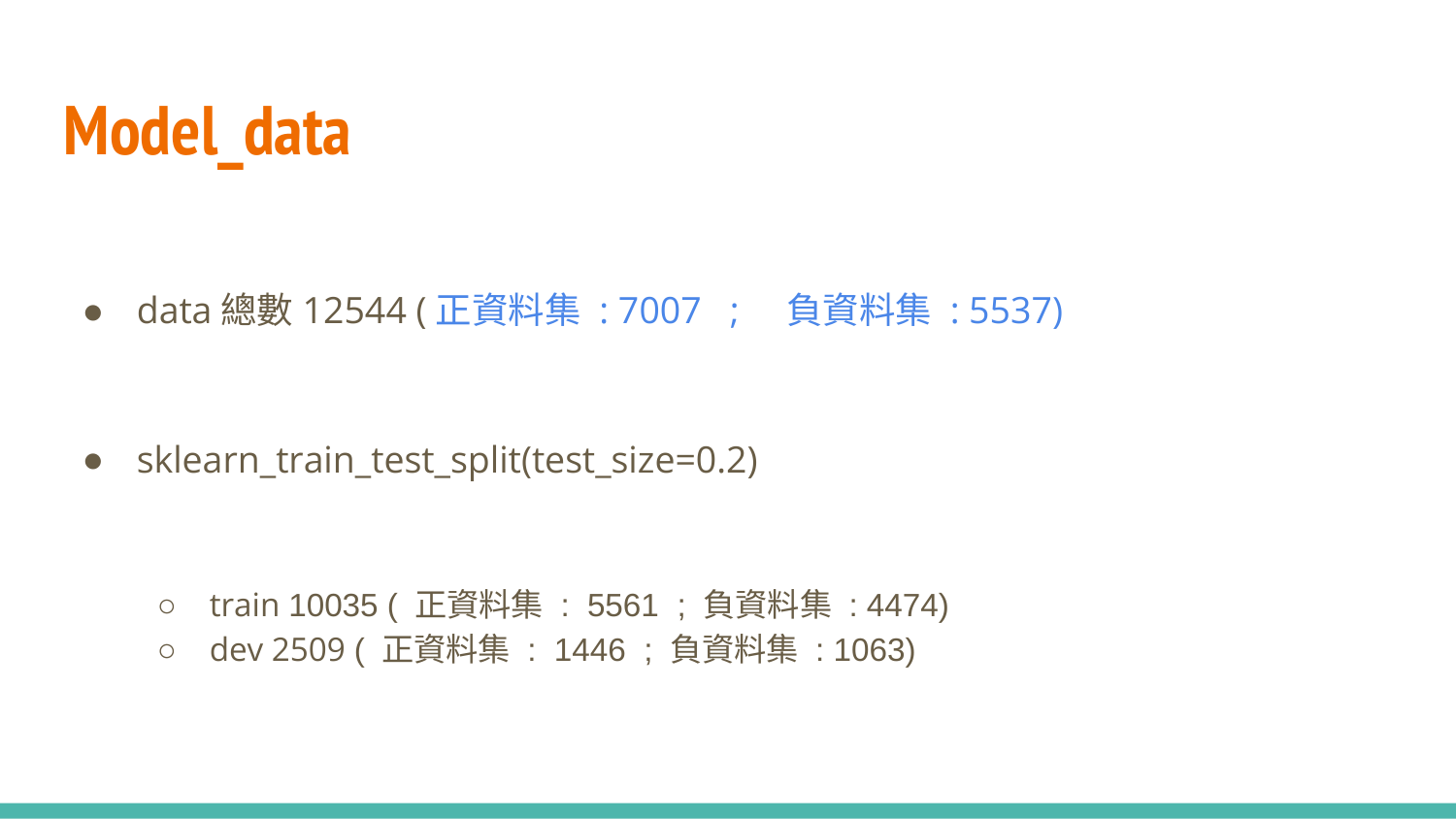

Model_data
data總數12544 (正資料集 : 7007   ;    負資料集 : 5537)

sklearn_train_test_split(test_size=0.2)

train 10035 ( 正資料集 :  5561  ; 負資料集 : 4474)
dev 2509 ( 正資料集 :  1446  ; 負資料集 : 1063)